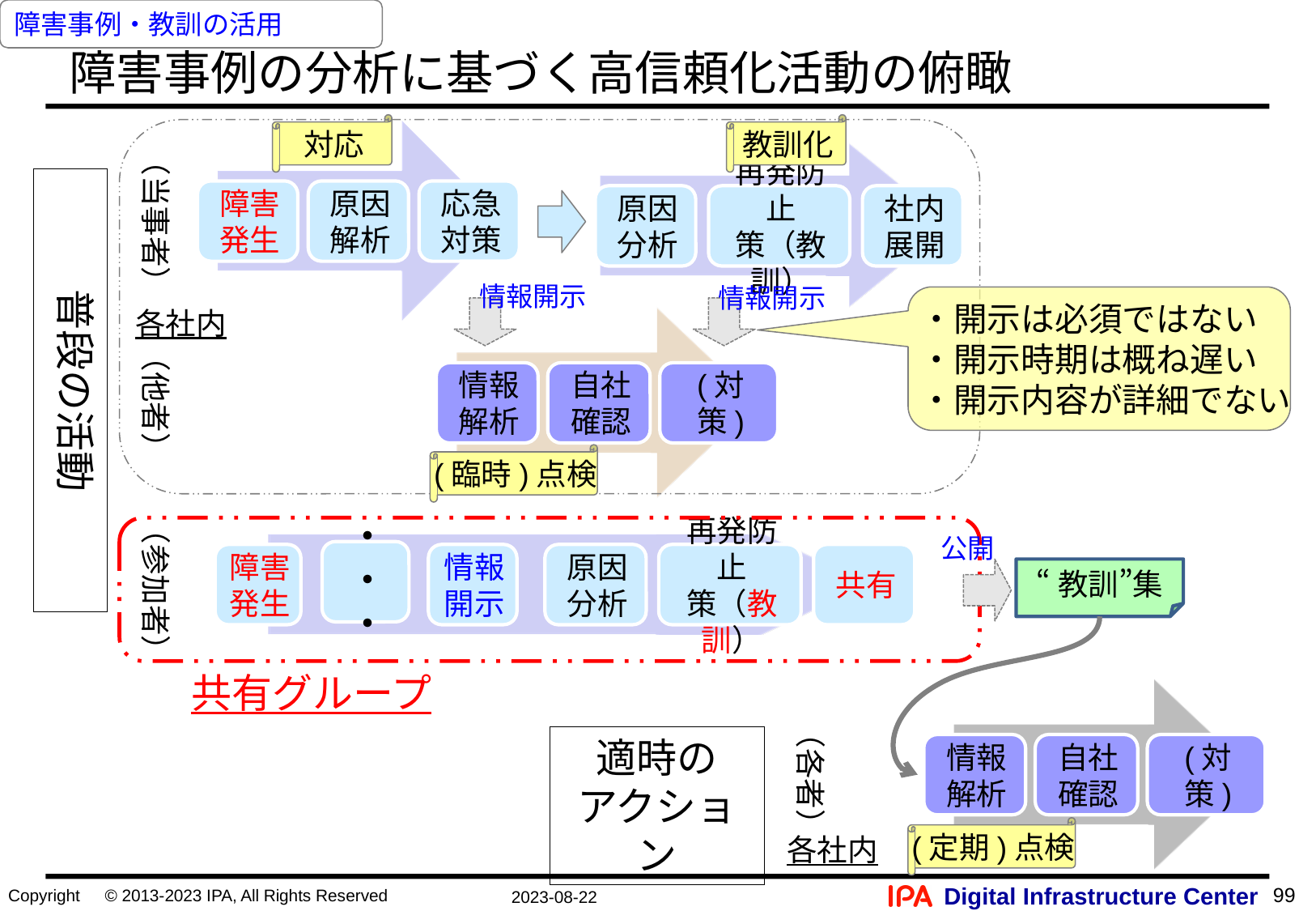

障害事例・教訓の活用
# 障害事例の分析に基づく高信頼化活動の俯瞰
対応
教訓化

障害
発生
原因
解析
応急
対策
原因
分析
再発防止
策（教訓）
社内
展開
（当事者）
普段の活動

情報開示
情報開示
・開示は必須ではない
・開示時期は概ね遅い
・開示内容が詳細でない

各社内
情報
解析
自社
確認
(対策)
（他者）
(臨時)点検
障害
発生
・・・
情報
開示
原因
分析
再発防止
策（教訓）
共有

（参加者）
公開
“教訓”集

共有グループ
情報
解析
自社
確認
(対策)
適時の
アクション
（各者）
(定期)点検
各社内